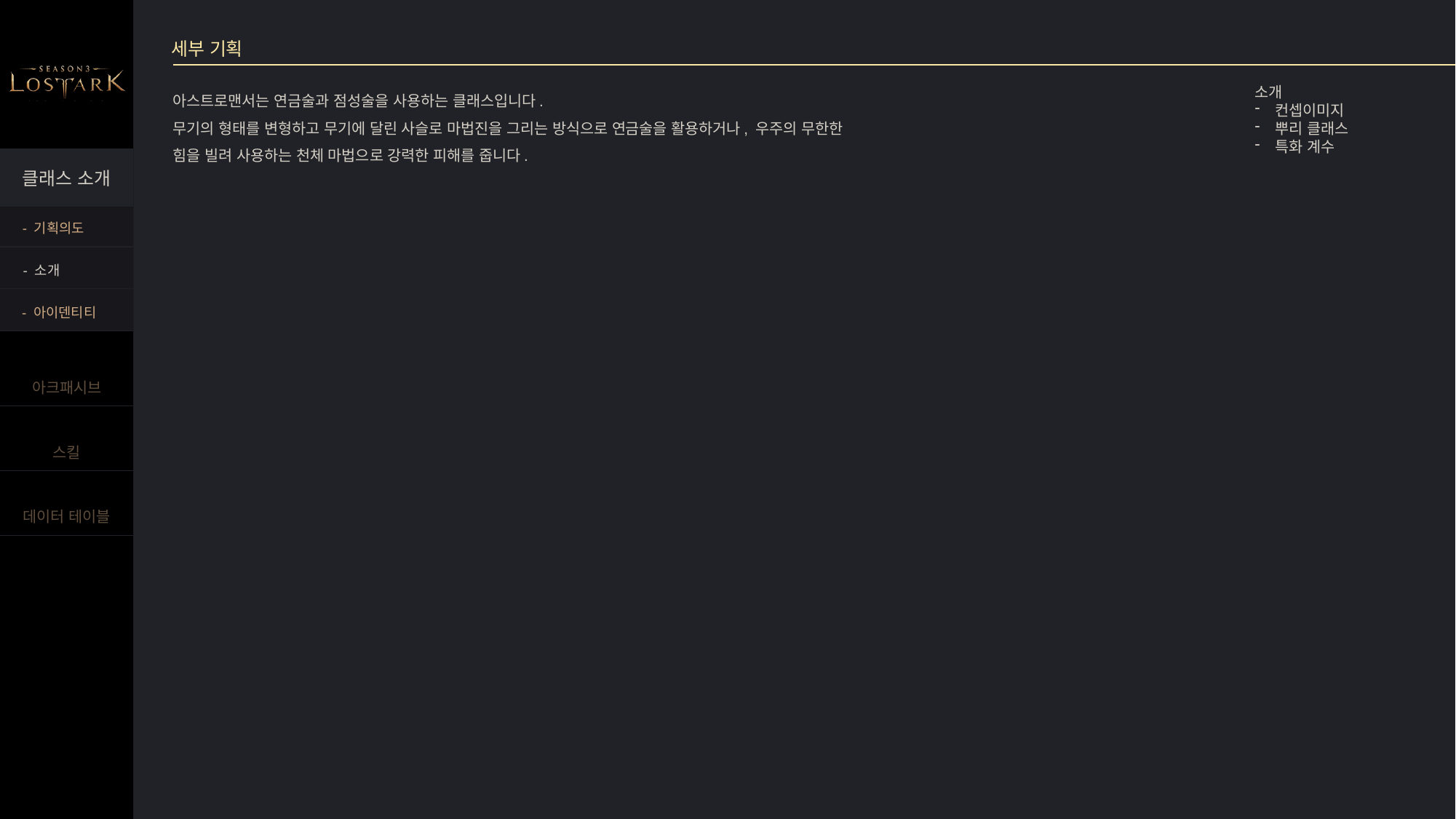

세부 기획
아스트로맨서는 연금술과 점성술을 사용하는 클래스입니다.
무기의 형태를 변형하고 무기에 달린 사슬로 마법진을 그리는 방식으로 연금술을 활용하거나, 우주의 무한한 힘을 빌려 사용하는 천체 마법으로 강력한 피해를 줍니다.
소개
컨셉이미지
뿌리 클래스
특화 계수

- 기획의도
- 소개
- 아이덴티티